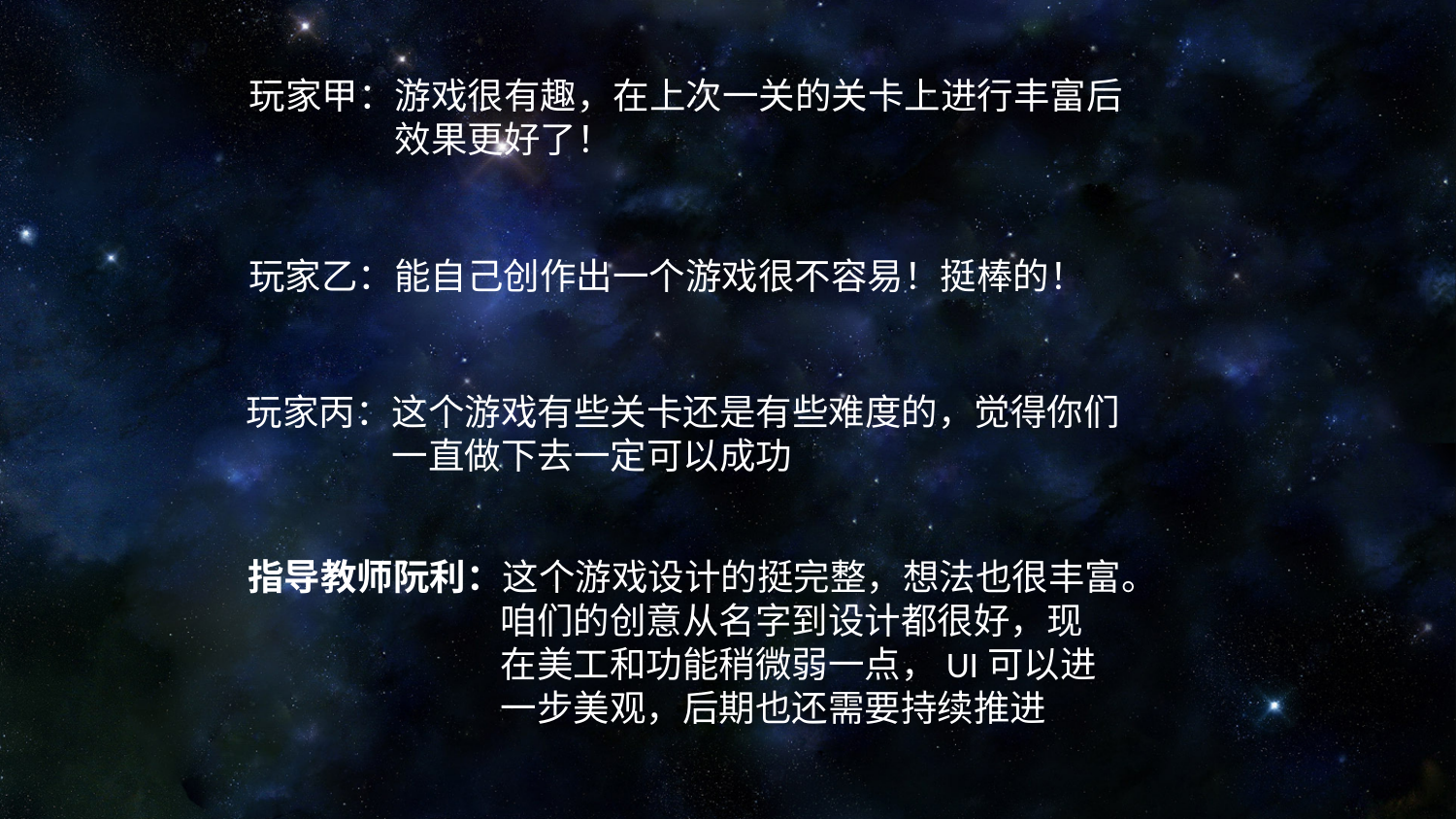

玩家甲：游戏很有趣，在上次一关的关卡上进行丰富后	效果更好了！
玩家乙：能自己创作出一个游戏很不容易！挺棒的！
玩家丙：这个游戏有些关卡还是有些难度的，觉得你们	一直做下去一定可以成功
指导教师阮利：这个游戏设计的挺完整，想法也很丰富。	             咱们的创意从名字到设计都很好，现		             在美工和功能稍微弱一点，UI可以进		             一步美观，后期也还需要持续推进